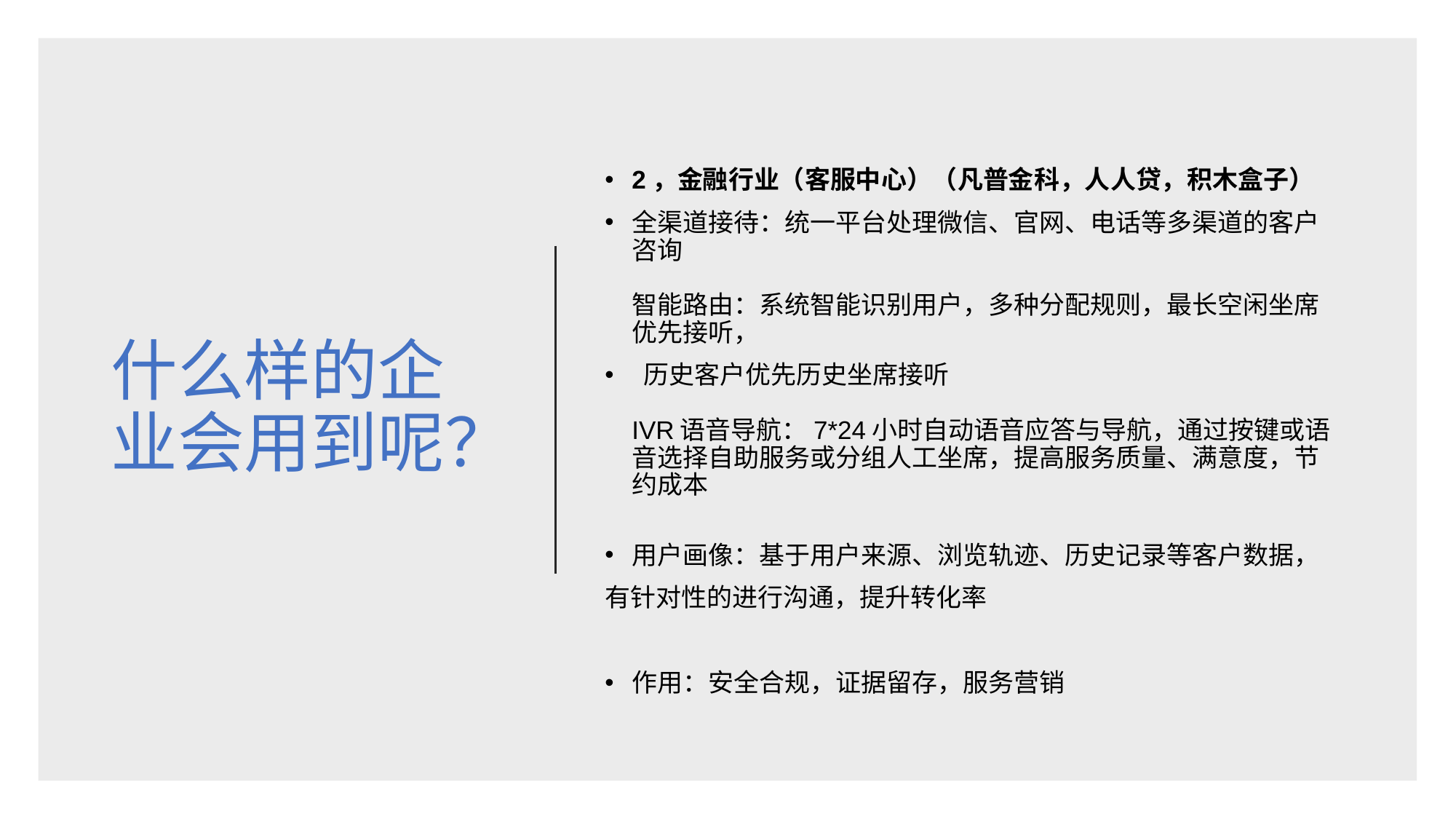

# 什么样的企业会用到呢？

2，金融行业（客服中心）（凡普金科，人人贷，积木盒子）
全渠道接待：统一平台处理微信、官网、电话等多渠道的客户咨询
 
智能路由：系统智能识别用户，多种分配规则，最长空闲坐席优先接听，
 历史客户优先历史坐席接听
 
IVR语音导航：7*24小时自动语音应答与导航，通过按键或语音选择自助服务或分组人工坐席，提高服务质量、满意度，节约成本
用户画像：基于用户来源、浏览轨迹、历史记录等客户数据，
有针对性的进行沟通，提升转化率

作用：安全合规，证据留存，服务营销